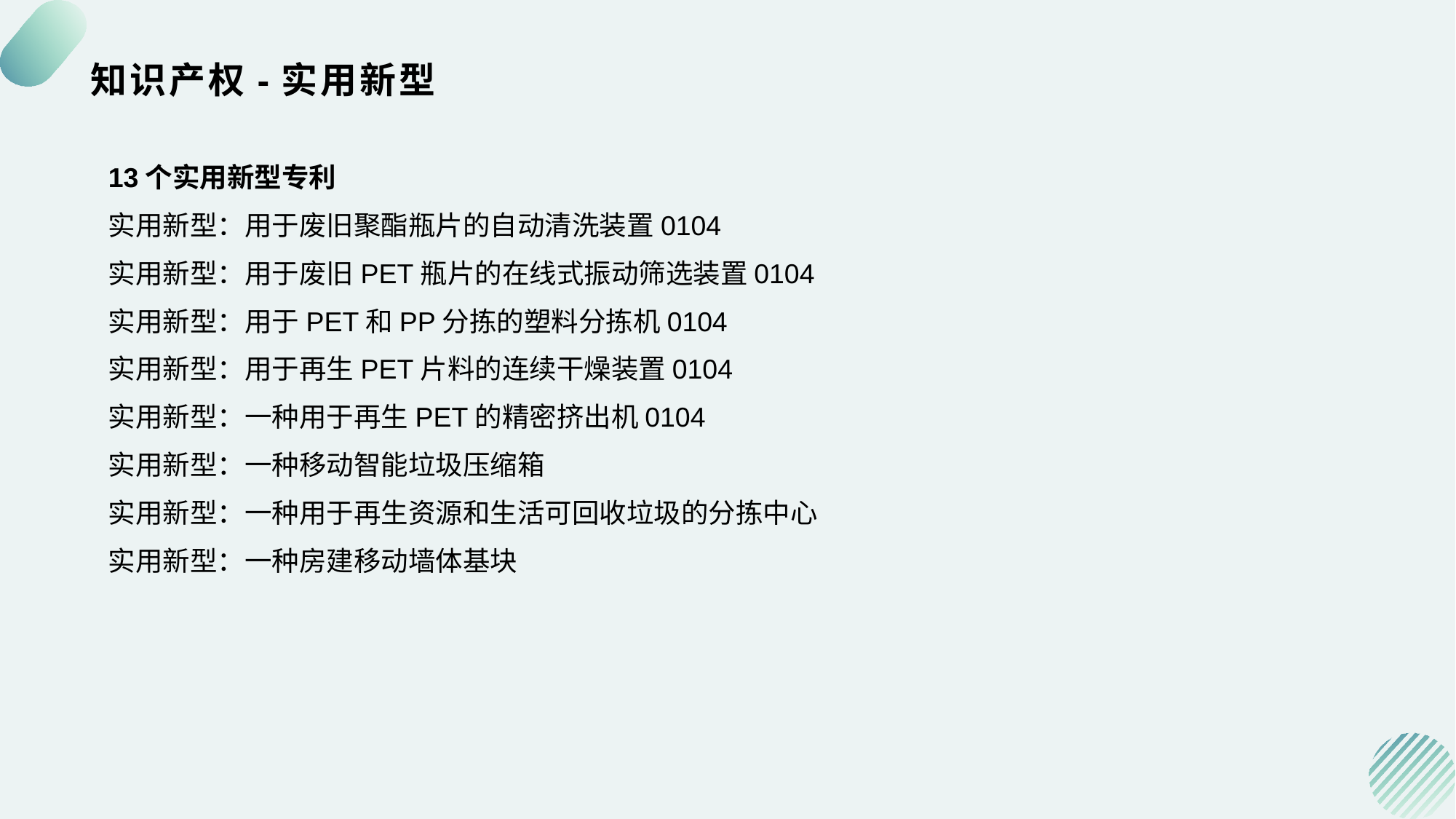

# 知识产权-实用新型
13个实用新型专利
实用新型：用于废旧聚酯瓶片的自动清洗装置0104
实用新型：用于废旧PET瓶片的在线式振动筛选装置0104
实用新型：用于PET和PP分拣的塑料分拣机0104
实用新型：用于再生PET片料的连续干燥装置0104
实用新型：一种用于再生PET的精密挤出机0104
实用新型：一种移动智能垃圾压缩箱
实用新型：一种用于再生资源和生活可回收垃圾的分拣中心
实用新型：一种房建移动墙体基块